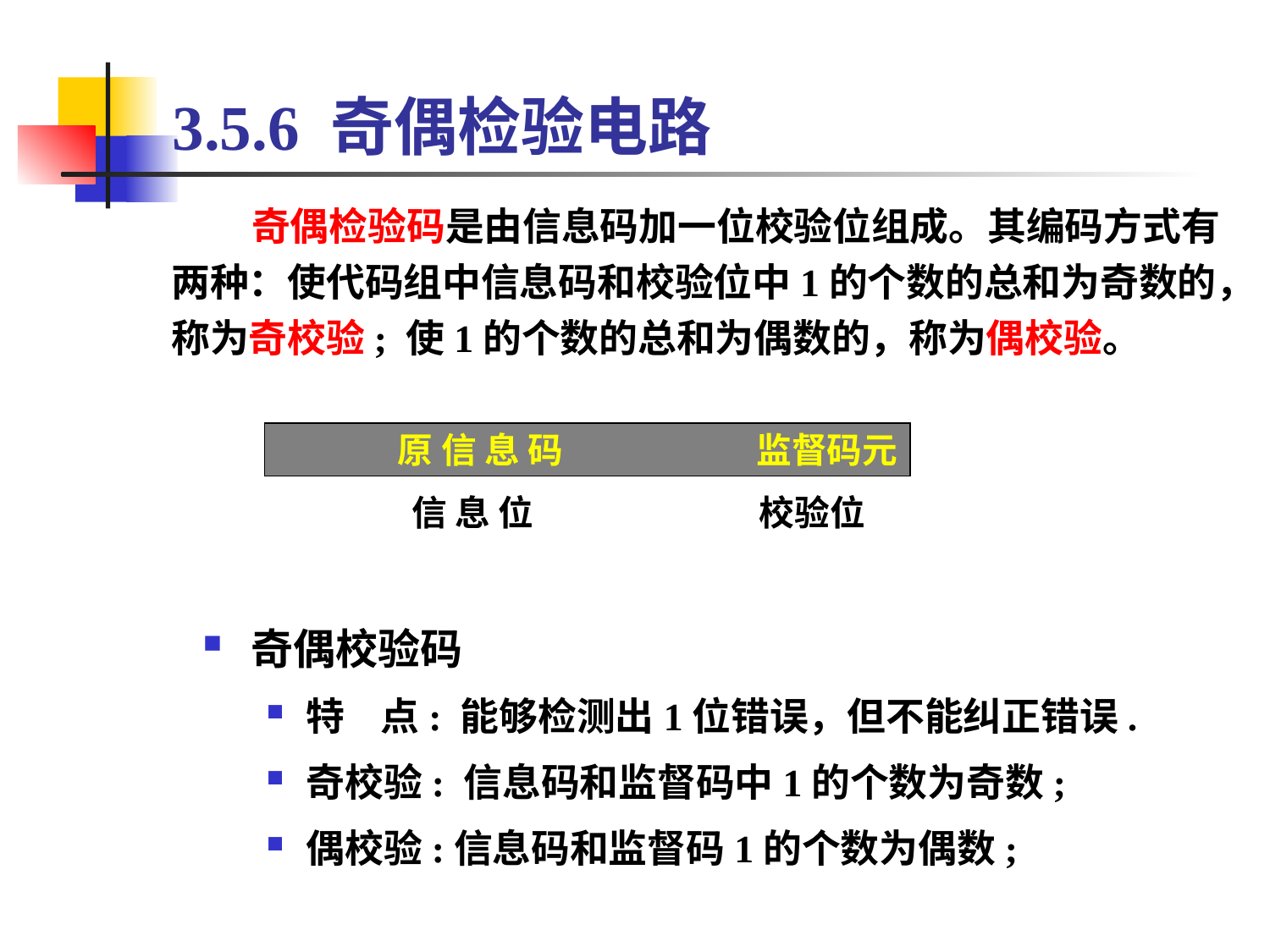

# 3.5.6 奇偶检验电路
        奇偶检验码是由信息码加一位校验位组成。其编码方式有两种：使代码组中信息码和校验位中1的个数的总和为奇数的，称为奇校验; 使1的个数的总和为偶数的，称为偶校验。
原 信 息 码                        监督码元
信 息 位                            校验位
奇偶校验码
特    点: 能够检测出1位错误，但不能纠正错误.
奇校验: 信息码和监督码中1的个数为奇数;
偶校验:信息码和监督码1的个数为偶数;